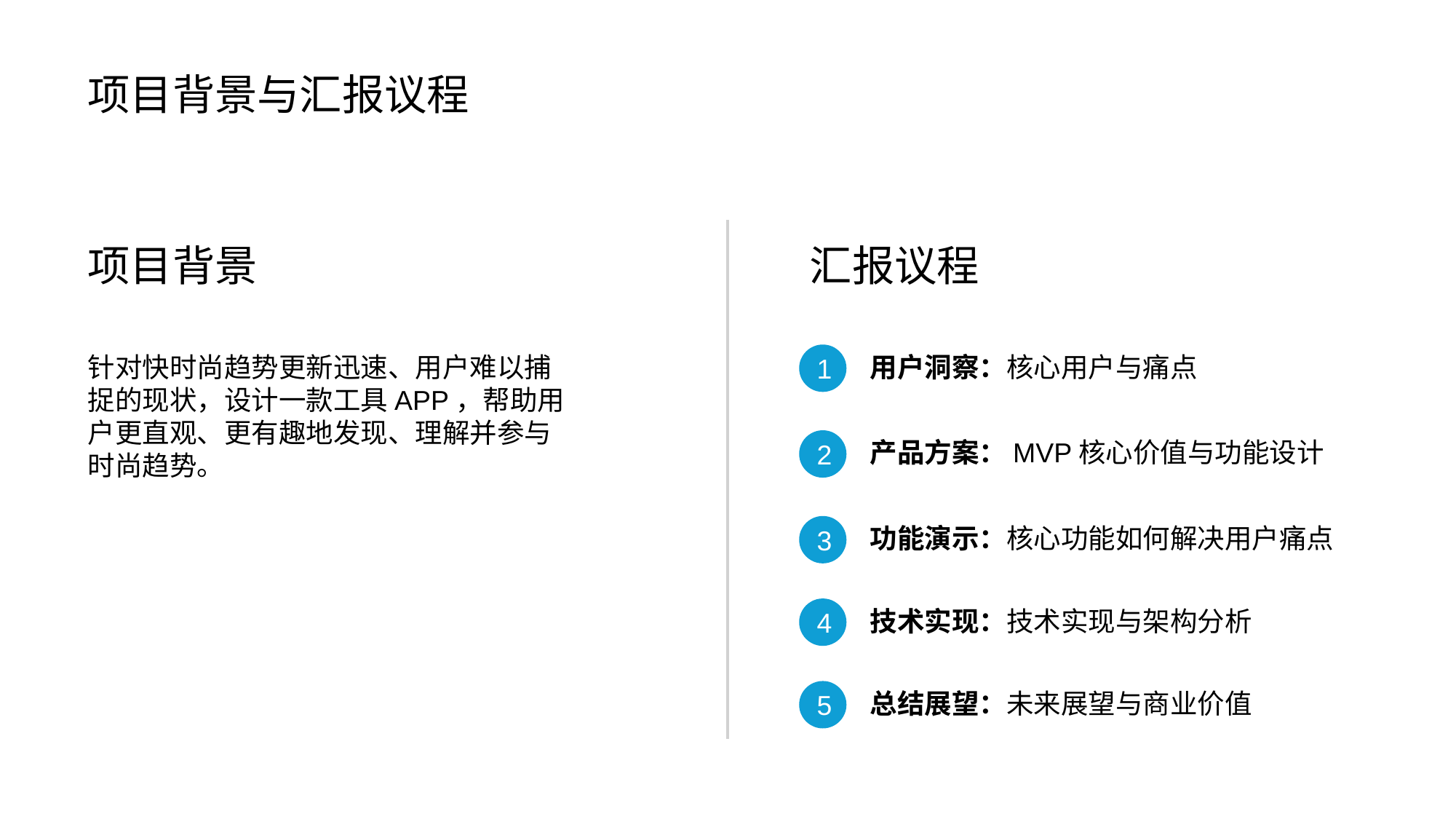

项目背景与汇报议程
项目背景
汇报议程
用户洞察：核心用户与痛点
针对快时尚趋势更新迅速、用户难以捕捉的现状，设计一款工具APP，帮助用户更直观、更有趣地发现、理解并参与时尚趋势。
1
产品方案：MVP核心价值与功能设计
2
功能演示：核心功能如何解决用户痛点
3
技术实现：技术实现与架构分析
4
总结展望：未来展望与商业价值
5